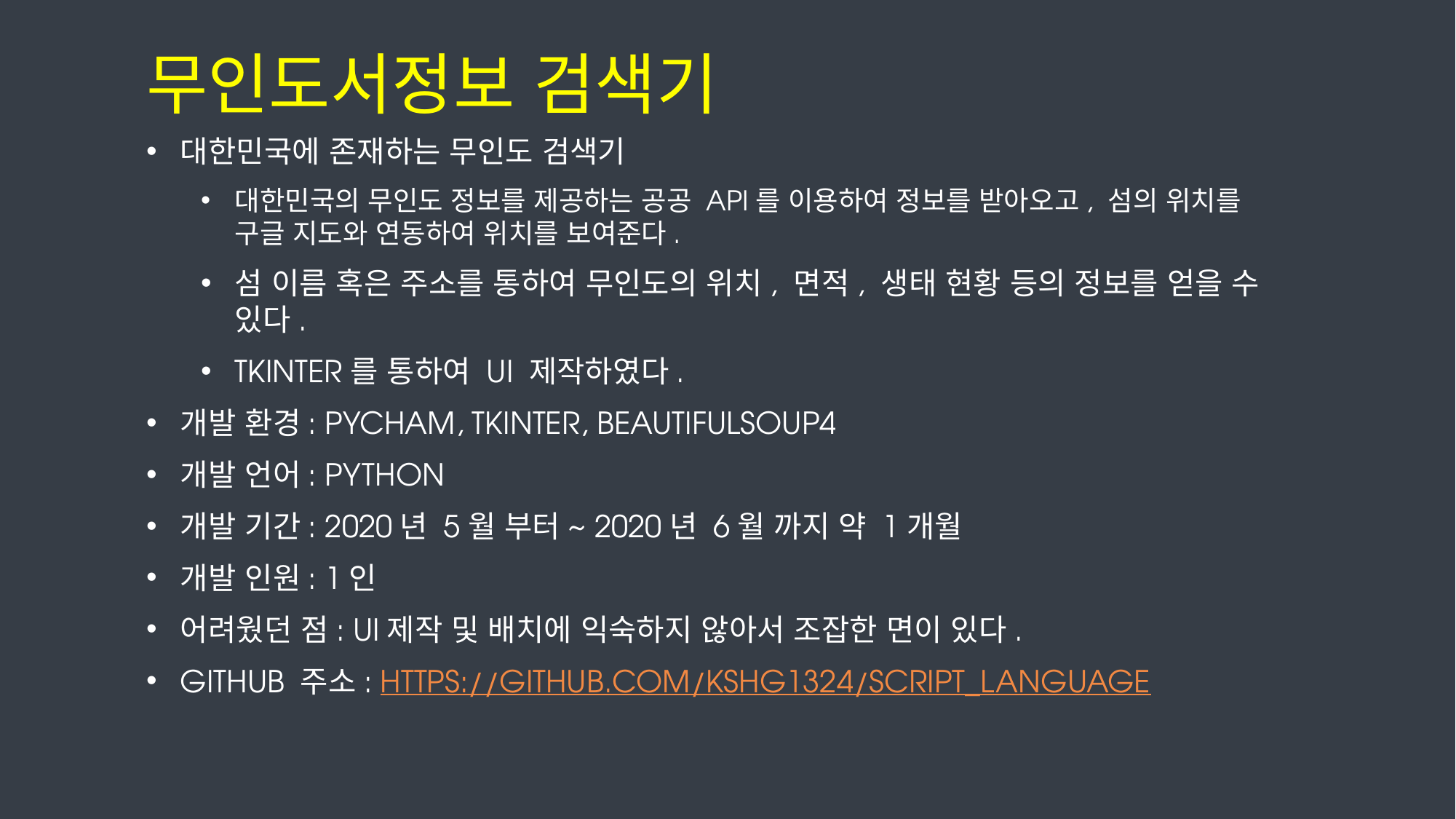

무인도서정보 검색기
대한민국에 존재하는 무인도 검색기
대한민국의 무인도 정보를 제공하는 공공 API를 이용하여 정보를 받아오고, 섬의 위치를 구글 지도와 연동하여 위치를 보여준다.
섬 이름 혹은 주소를 통하여 무인도의 위치, 면적, 생태 현황 등의 정보를 얻을 수 있다.
TKINTER를 통하여 UI 제작하였다.
개발 환경: PYCHAM, TKINTER, BEAUTIFULSOUP4
개발 언어: PYTHON
개발 기간: 2020년 5월 부터~ 2020년 6월 까지 약 1개월
개발 인원: 1인
어려웠던 점: UI제작 및 배치에 익숙하지 않아서 조잡한 면이 있다.
GITHUB 주소: https://github.com/kshg1324/script_language